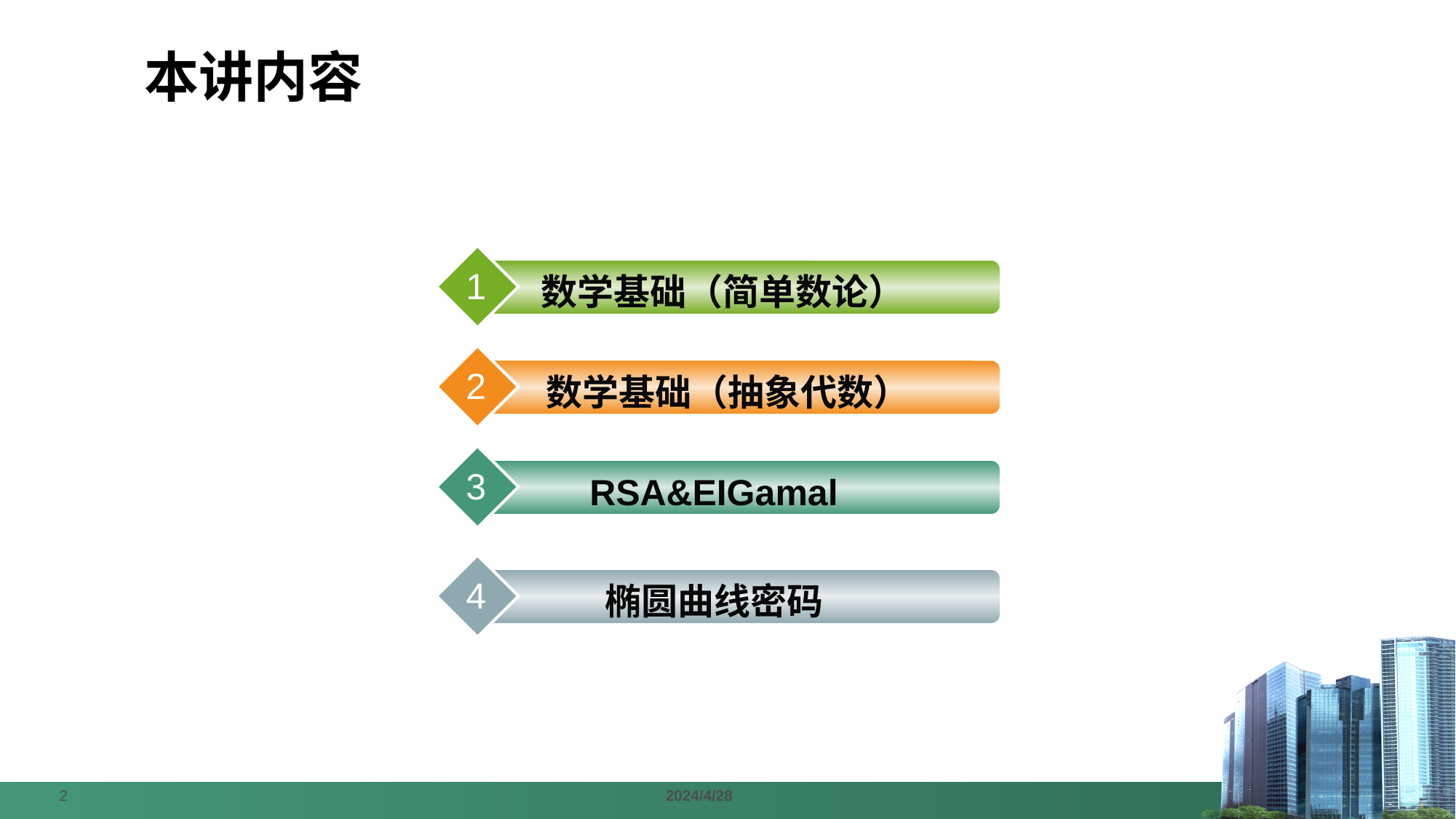

# 本讲内容

1

数学基础（简单数论）

2

数学基础（抽象代数）

3

RSA&EIGamal

4

椭圆曲线密码
2
2024/4/28